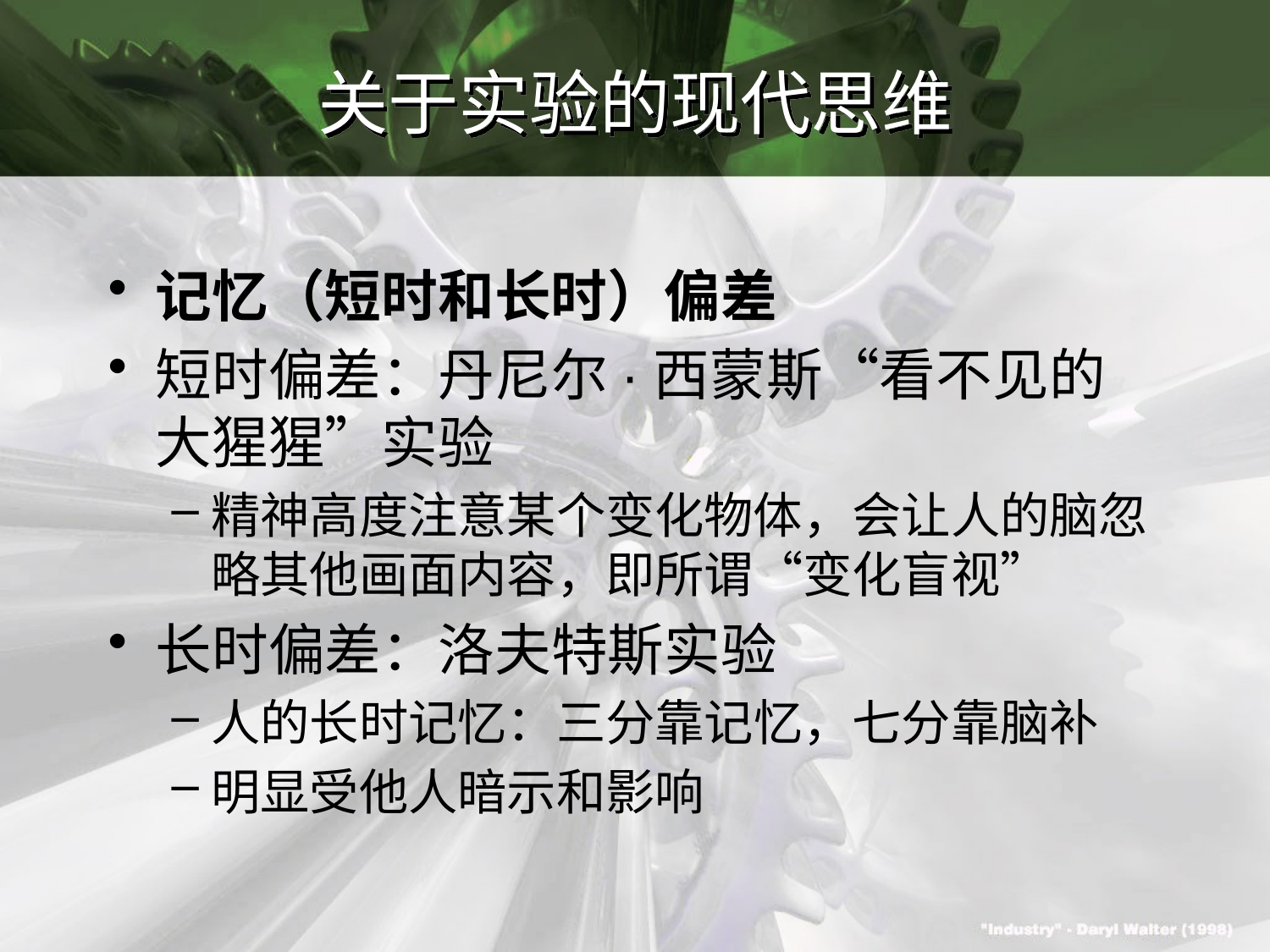

# 关于实验的现代思维
记忆（短时和长时）偏差
短时偏差：丹尼尔·西蒙斯“看不见的大猩猩”实验
精神高度注意某个变化物体，会让人的脑忽略其他画面内容，即所谓“变化盲视”
长时偏差：洛夫特斯实验
人的长时记忆：三分靠记忆，七分靠脑补
明显受他人暗示和影响